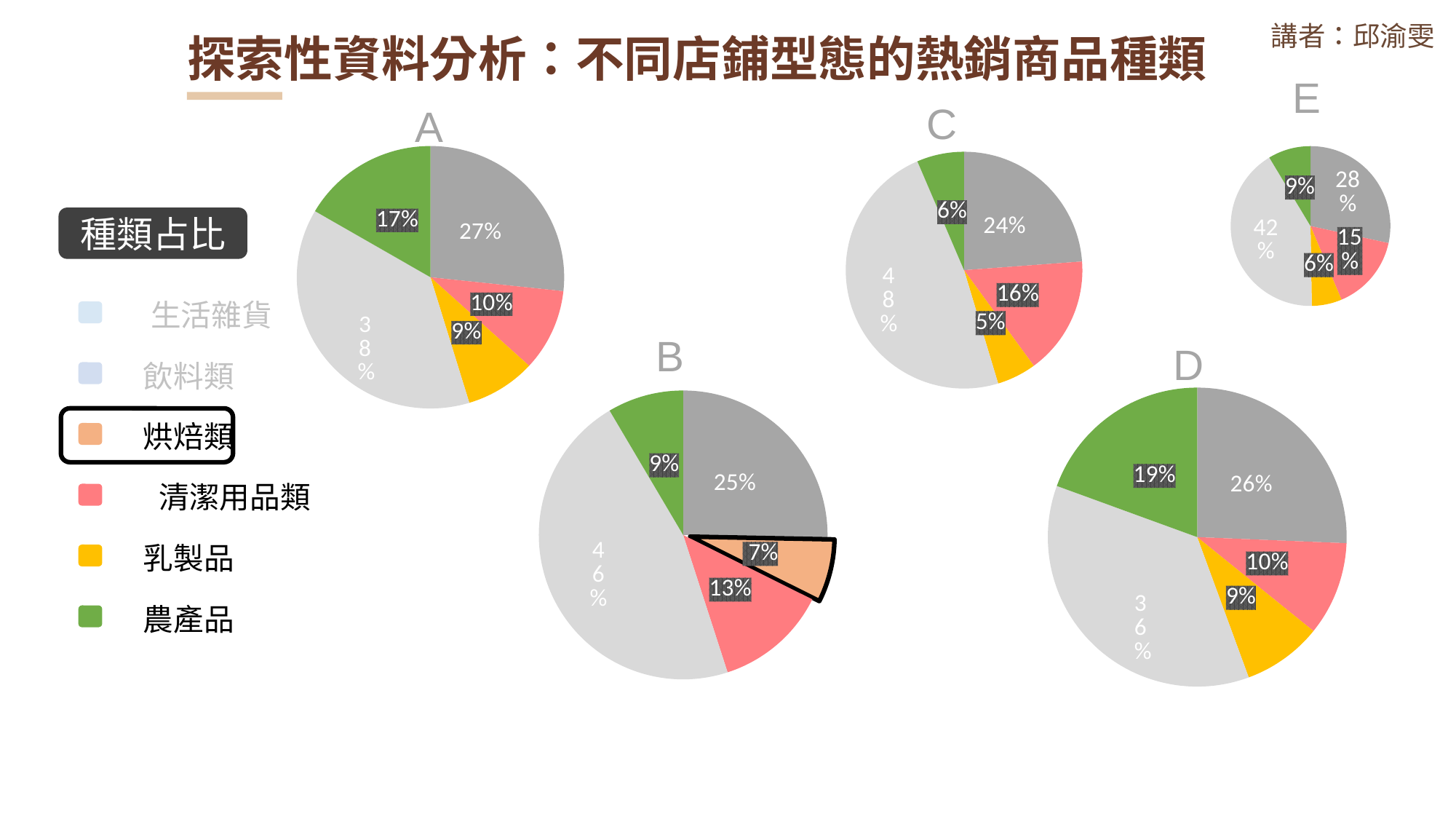

講者：邱渝雯
探索性資料分析：不同店鋪型態的熱銷商品種類
E
C

A

### Chart

| Category | A |
|---|---|
| BEVERAGES | 0.56 |
|  | None |
| CLEANING | 0.3 |
| DAIRY | 0.12 |
| GROCERY I | 0.82 |
| PRODUCE | 0.17 |

### Chart

| Category | A |
|---|---|
| BEVERAGES | 1.33 |
|  | None |
| CLEANING | 0.9 |
| DAIRY | 0.3 |
| GROCERY I | 2.69 |
| PRODUCE | 0.36 |

### Chart

| Category | A |
|---|---|
| BEVERAGES | 3.04 |
|  | None |
| CLEANING | 1.15 |
| DAIRY | 0.97 |
| GROCERY I | 4.34 |
| PRODUCE | 1.89 |
種類占比
生活雜貨

飲料類

烘焙類

清潔用品類

乳製品

農產品

B
D

### Chart

| Category | A |
|---|---|
| BEVERAGES | 1.22 |
| BREAD/BAKERY | 0.34 |
| CLEANING | 0.61 |
|  | None |
| GROCERY I | 2.24 |
| PRODUCE | 0.41 |

### Chart

| Category | A |
|---|---|
| BEVERAGES | 2.93 |
|  | None |
| CLEANING | 1.16 |
| DAIRY | 0.98 |
| GROCERY I | 4.13 |
| PRODUCE | 2.22 |